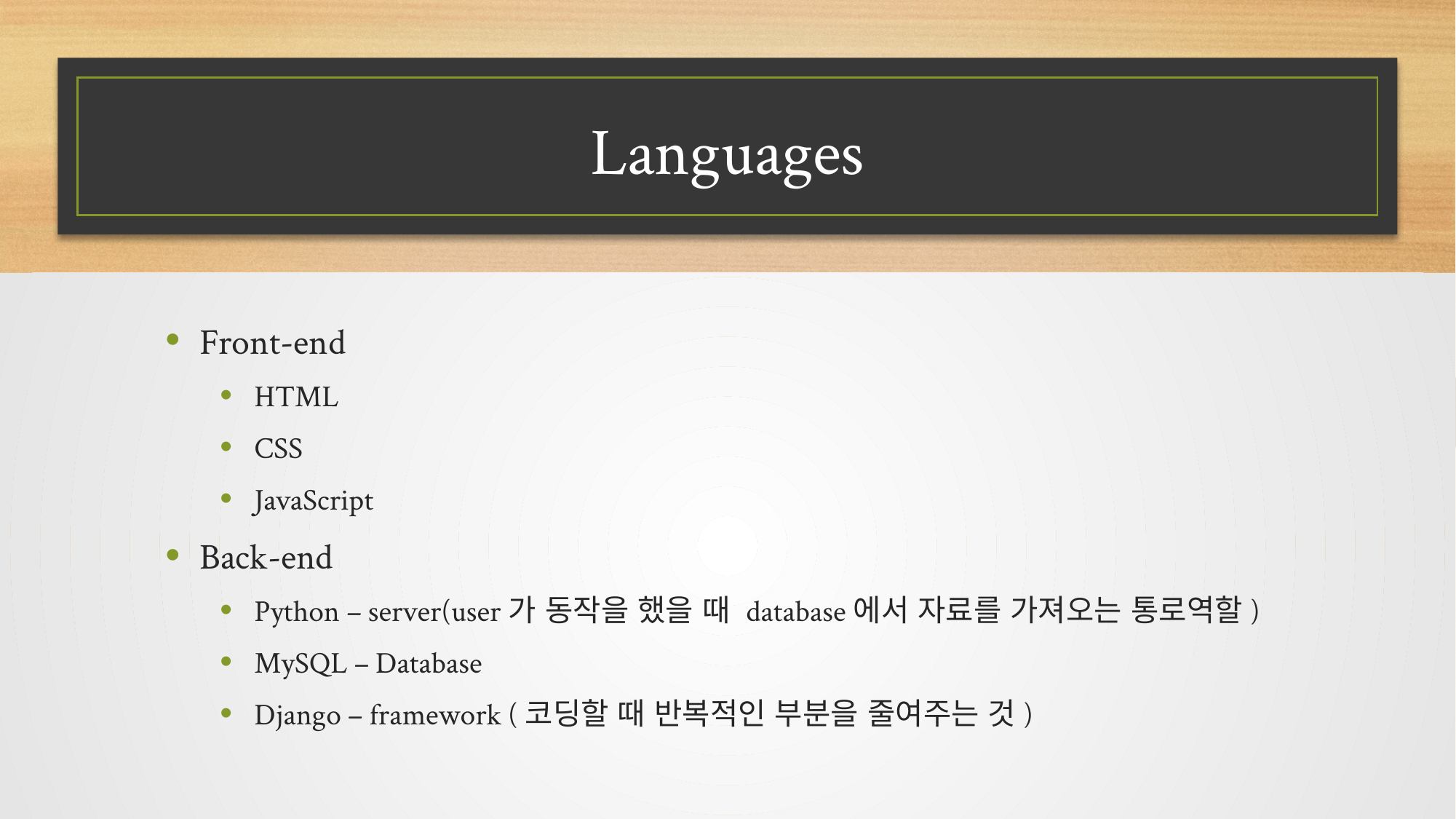

# Languages

Front-end
HTML
CSS
JavaScript
Back-end
Python – server(user가 동작을 했을 때 database에서 자료를 가져오는 통로역할)
MySQL – Database
Django – framework (코딩할 때 반복적인 부분을 줄여주는 것)